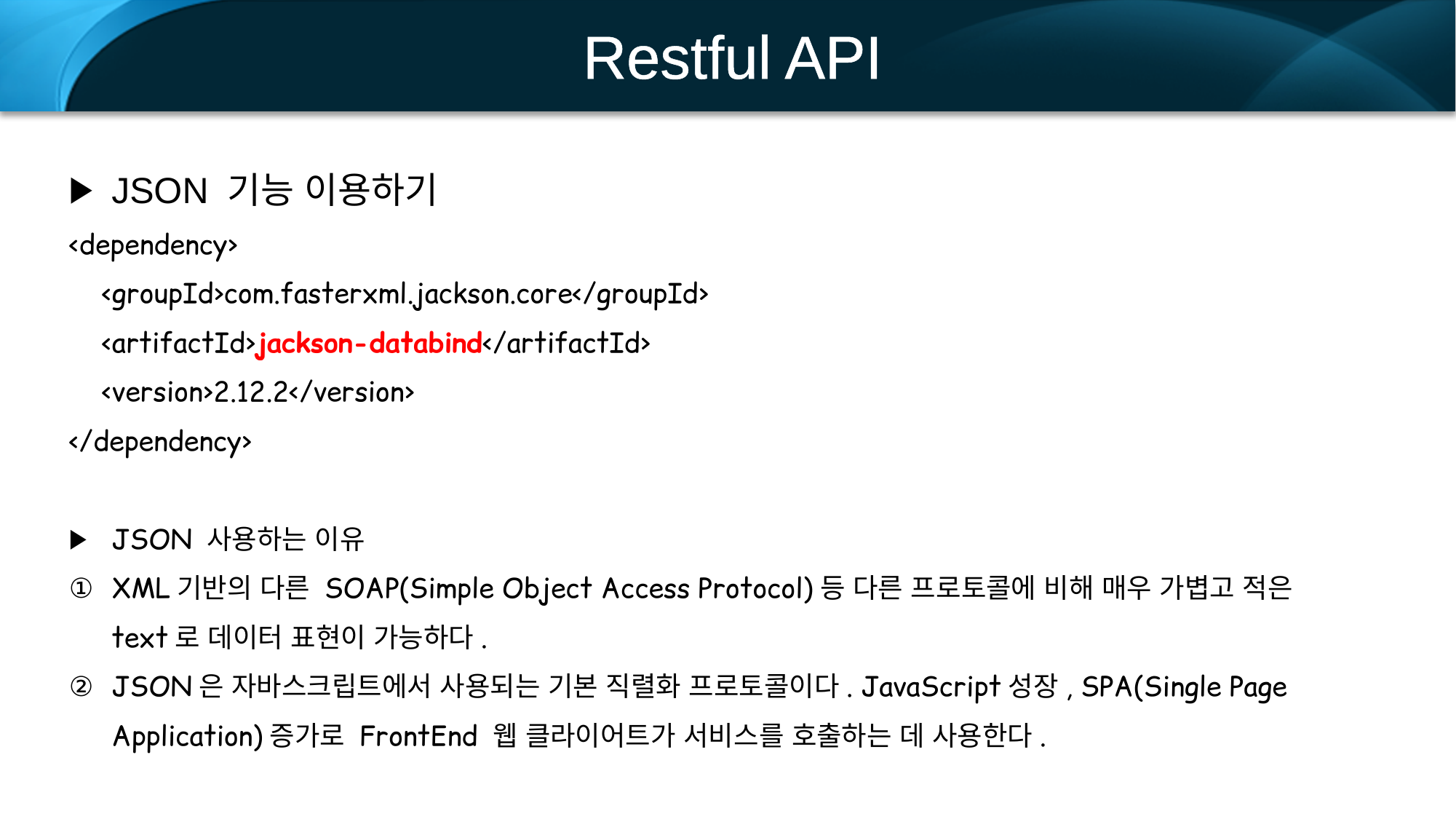

Restful API
JSON 기능 이용하기
<dependency>
    <groupId>com.fasterxml.jackson.core</groupId>
    <artifactId>jackson-databind</artifactId>
    <version>2.12.2</version>
</dependency>

JSON 사용하는 이유
XML기반의 다른 SOAP(Simple Object Access Protocol)등 다른 프로토콜에 비해 매우 가볍고 적은 text로 데이터 표현이 가능하다.
JSON은 자바스크립트에서 사용되는 기본 직렬화 프로토콜이다. JavaScript성장, SPA(Single Page Application)증가로 FrontEnd 웹 클라이어트가 서비스를 호출하는 데 사용한다.